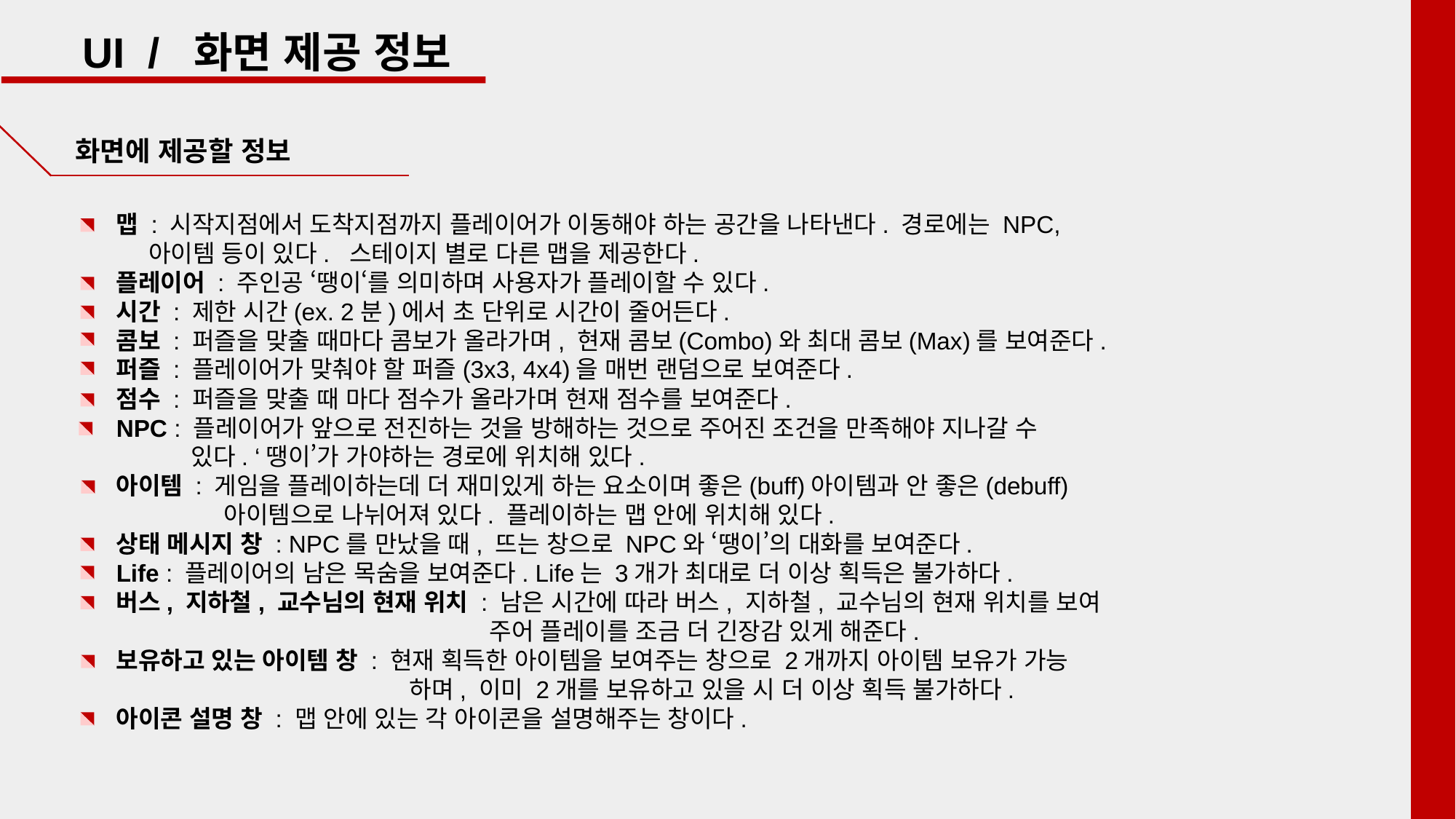

UI  /  화면 제공 정보

 화면에 제공할 정보

맵 : 시작지점에서 도착지점까지 플레이어가 이동해야 하는 공간을 나타낸다. 경로에는 NPC,
         아이템 등이 있다.  스테이지 별로 다른 맵을 제공한다.
플레이어 : 주인공 ‘땡이‘를 의미하며 사용자가 플레이할 수 있다.
시간 : 제한 시간(ex. 2분)에서 초 단위로 시간이 줄어든다.
콤보 : 퍼즐을 맞출 때마다 콤보가 올라가며, 현재 콤보(Combo)와 최대 콤보(Max)를 보여준다.
퍼즐 : 플레이어가 맞춰야 할 퍼즐(3x3, 4x4)을 매번 랜덤으로 보여준다.
점수 : 퍼즐을 맞출 때 마다 점수가 올라가며 현재 점수를 보여준다.
NPC : 플레이어가 앞으로 전진하는 것을 방해하는 것으로 주어진 조건을 만족해야 지나갈 수
	있다. ‘땡이’가 가야하는 경로에 위치해 있다.
아이템 : 게임을 플레이하는데 더 재미있게 하는 요소이며 좋은(buff)아이템과 안 좋은(debuff)
	    아이템으로 나뉘어져 있다. 플레이하는 맵 안에 위치해 있다.
상태 메시지 창 : NPC를 만났을 때, 뜨는 창으로 NPC와 ‘땡이’의 대화를 보여준다.
Life : 플레이어의 남은 목숨을 보여준다. Life는 3개가 최대로 더 이상 획득은 불가하다.
버스, 지하철, 교수님의 현재 위치 : 남은 시간에 따라 버스, 지하철, 교수님의 현재 위치를 보여
			           주어 플레이를 조금 더 긴장감 있게 해준다.
보유하고 있는 아이템 창 : 현재 획득한 아이템을 보여주는 창으로 2개까지 아이템 보유가 가능
			하며, 이미 2개를 보유하고 있을 시 더 이상 획득 불가하다.
아이콘 설명 창 : 맵 안에 있는 각 아이콘을 설명해주는 창이다.